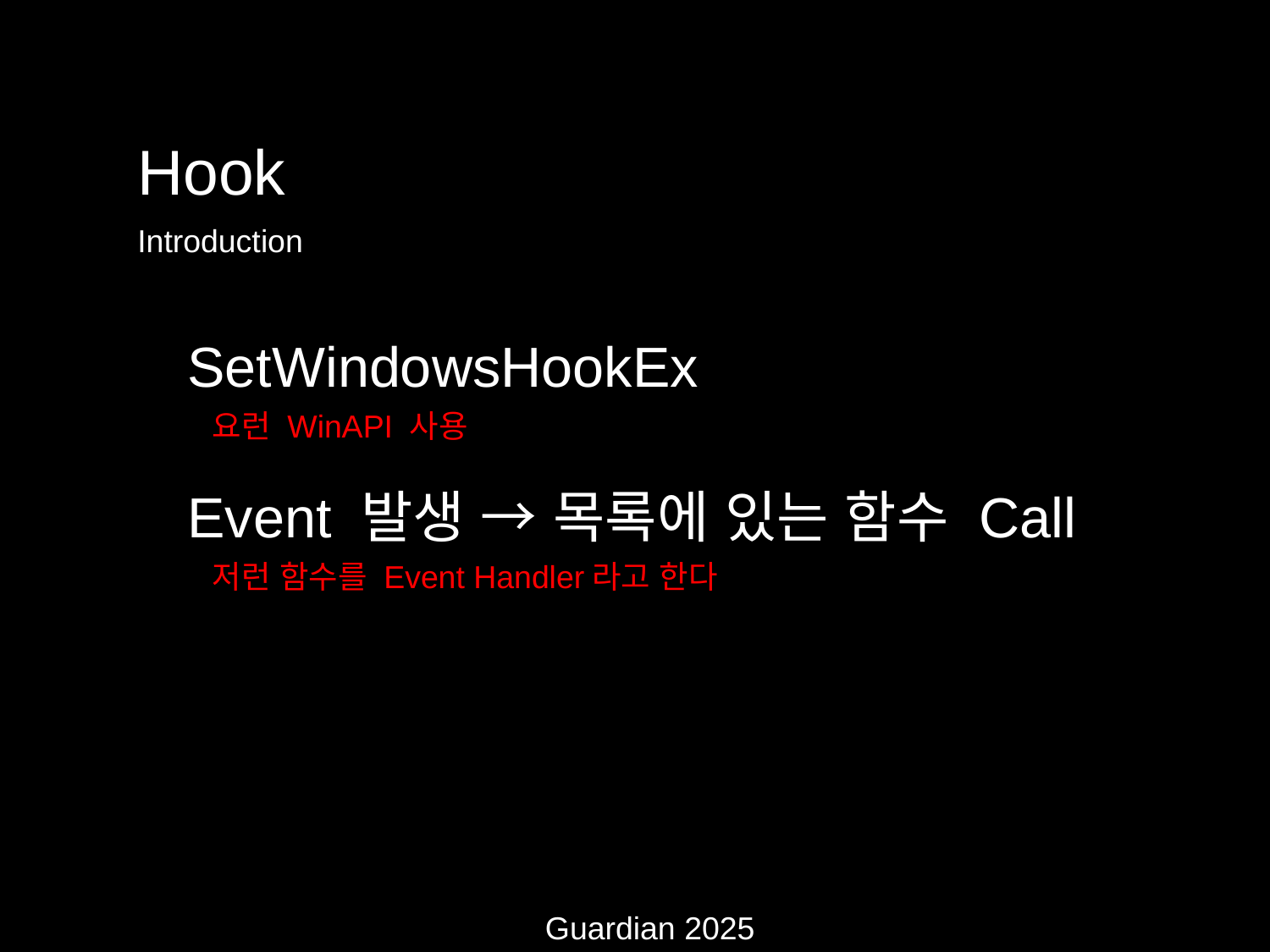

Hook
Introduction
SetWindowsHookEx
요런 WinAPI 사용
Event 발생 → 목록에 있는 함수 Call
저런 함수를 Event Handler라고 한다